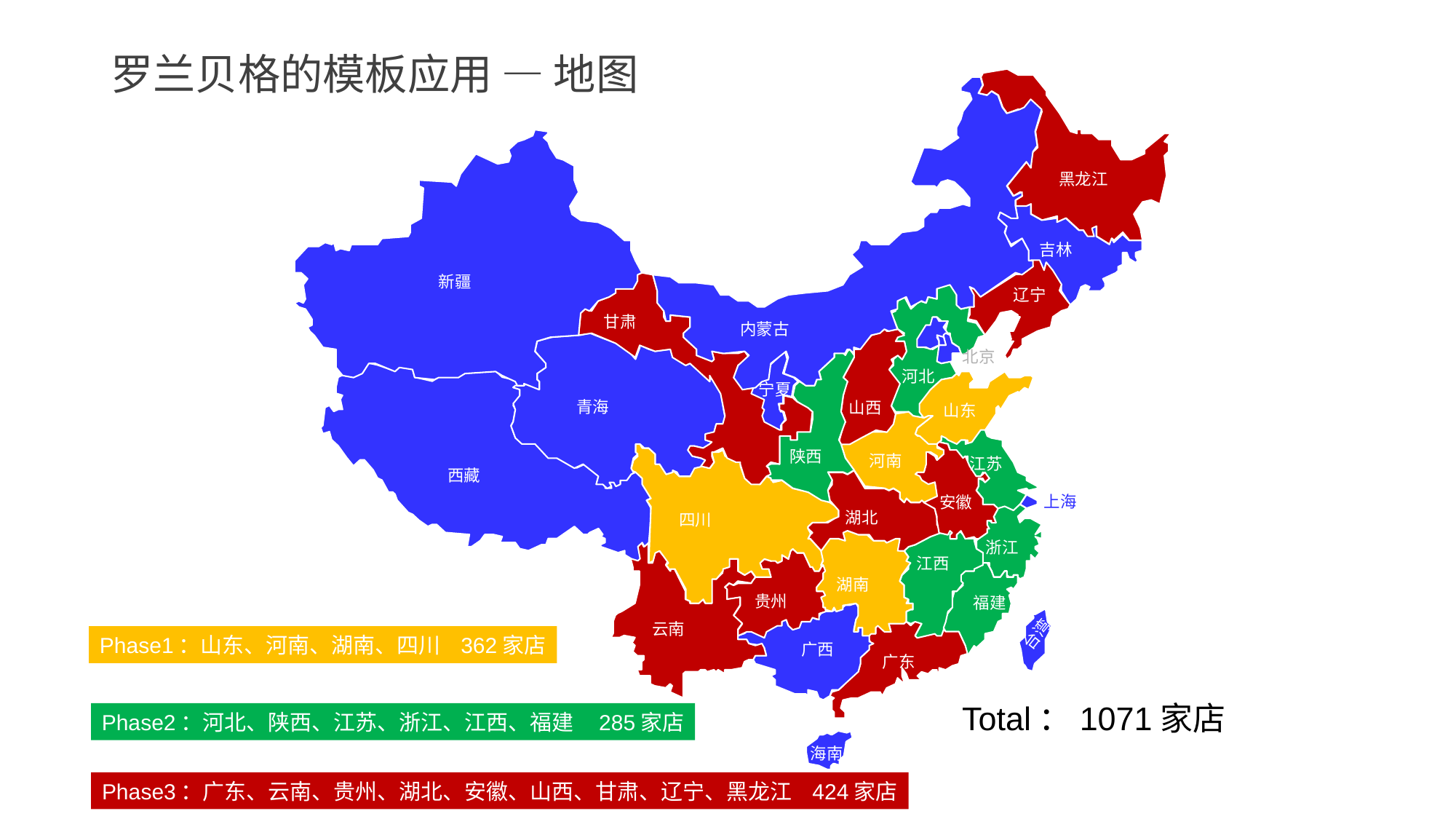

# 罗兰贝格的模板应用 — 地图

黑龙江

吉林

新疆

辽宁
甘肃

内蒙古

北京

河北

宁夏
青海
山西
山东

陕西
河南
江苏
西藏

上海
安徽

湖北
四川

浙江

江西

湖南
贵州
福建
台湾

云南

Phase1：山东、河南、湖南、四川   362家店
广西
广东
Total：1071家店
Phase2：河北、陕西、江苏、浙江、江西、福建    285家店

海南
Phase3：广东、云南、贵州、湖北、安徽、山西、甘肃、辽宁、黑龙江   424家店